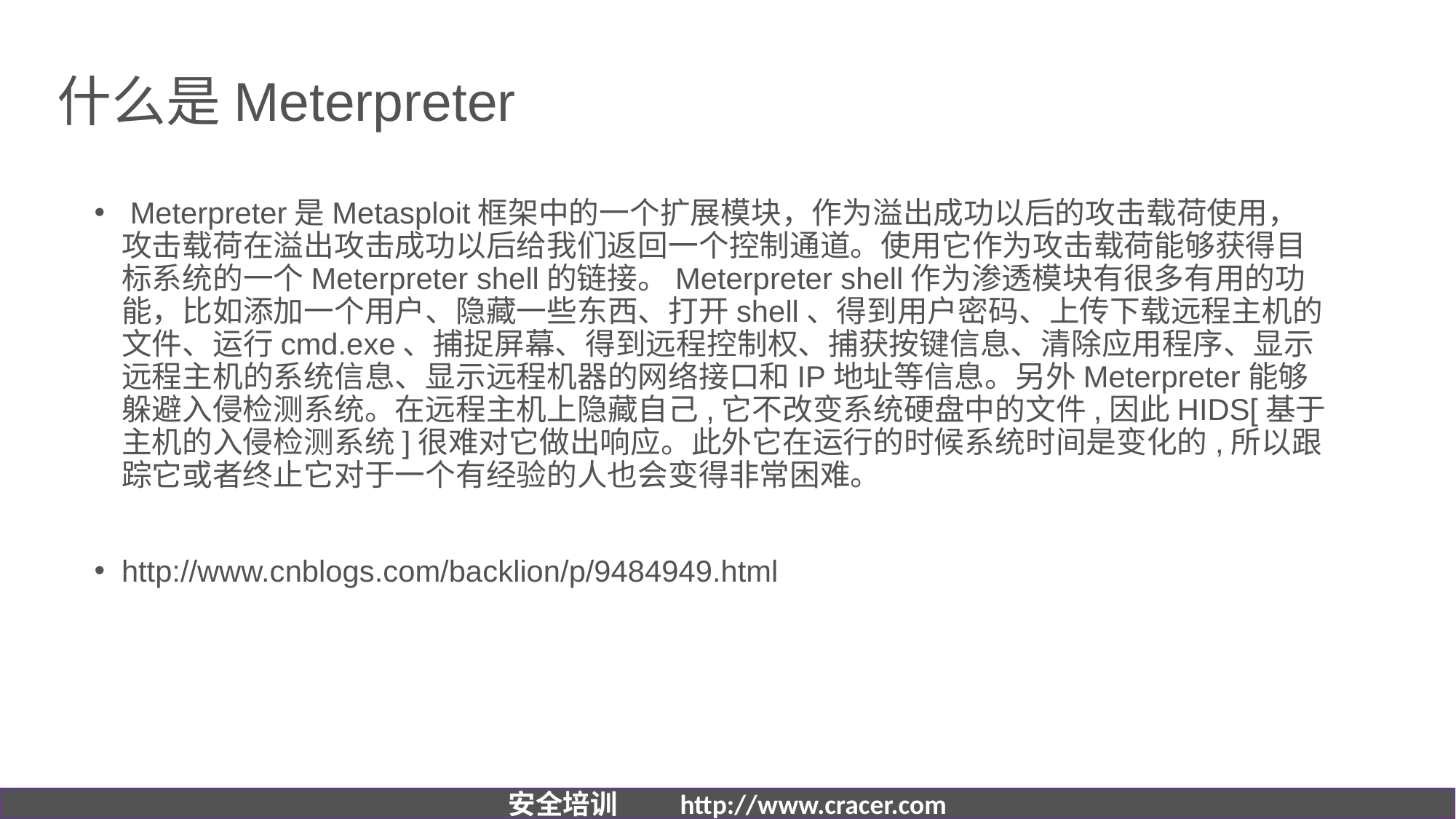

# 什么是Meterpreter
 Meterpreter是Metasploit框架中的一个扩展模块，作为溢出成功以后的攻击载荷使用，攻击载荷在溢出攻击成功以后给我们返回一个控制通道。使用它作为攻击载荷能够获得目标系统的一个Meterpreter shell的链接。Meterpreter shell作为渗透模块有很多有用的功能，比如添加一个用户、隐藏一些东西、打开shell、得到用户密码、上传下载远程主机的文件、运行cmd.exe、捕捉屏幕、得到远程控制权、捕获按键信息、清除应用程序、显示远程主机的系统信息、显示远程机器的网络接口和IP地址等信息。另外Meterpreter能够躲避入侵检测系统。在远程主机上隐藏自己,它不改变系统硬盘中的文件,因此HIDS[基于主机的入侵检测系统]很难对它做出响应。此外它在运行的时候系统时间是变化的,所以跟踪它或者终止它对于一个有经验的人也会变得非常困难。

http://www.cnblogs.com/backlion/p/9484949.html